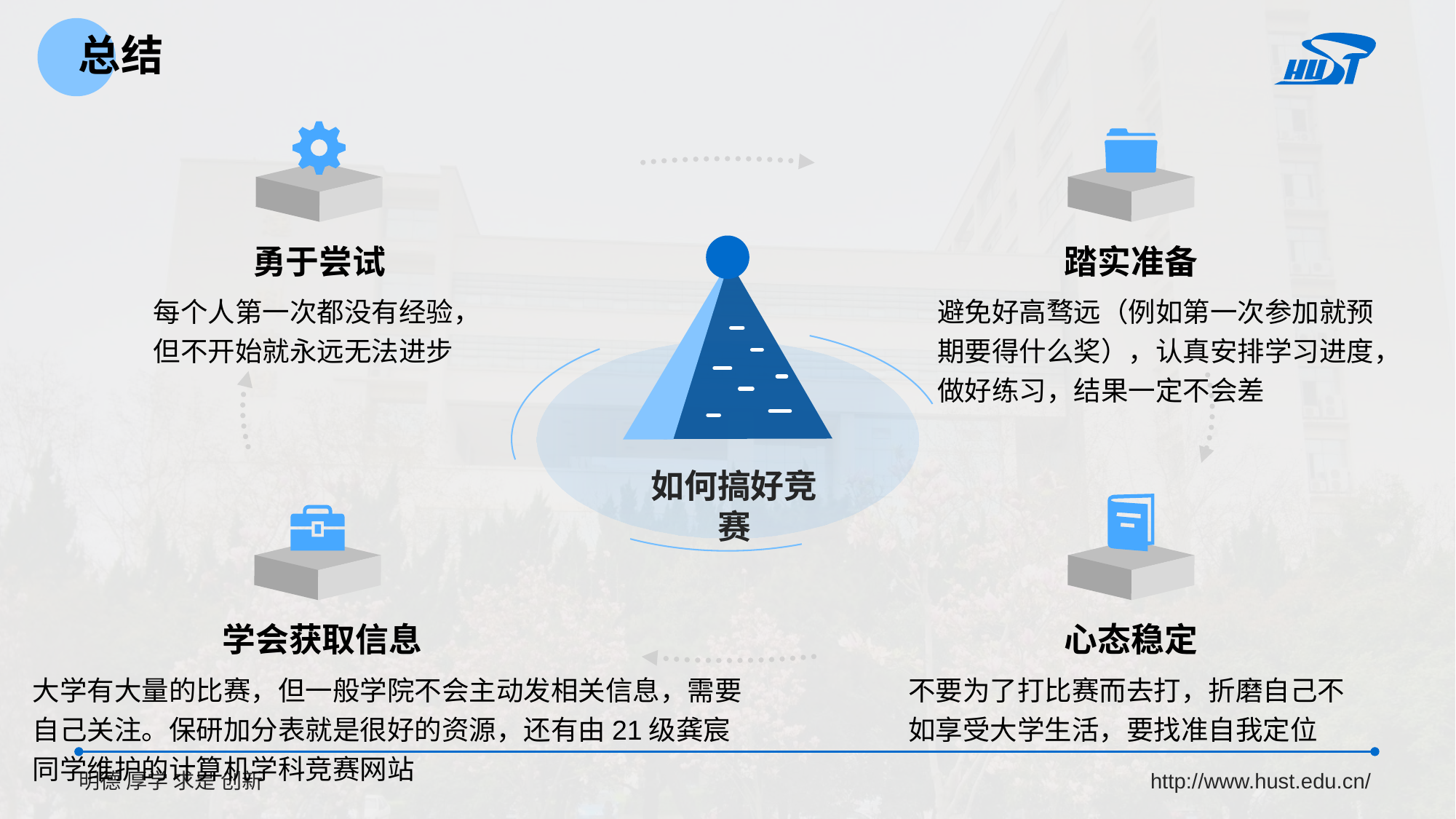

总结

踏实准备
勇于尝试

如何搞好竞赛
每个人第一次都没有经验，但不开始就永远无法进步
避免好高骛远（例如第一次参加就预期要得什么奖），认真安排学习进度，做好练习，结果一定不会差

学会获取信息
心态稳定
大学有大量的比赛，但一般学院不会主动发相关信息，需要自己关注。保研加分表就是很好的资源，还有由21级龚宸同学维护的计算机学科竞赛网站
不要为了打比赛而去打，折磨自己不如享受大学生活，要找准自我定位